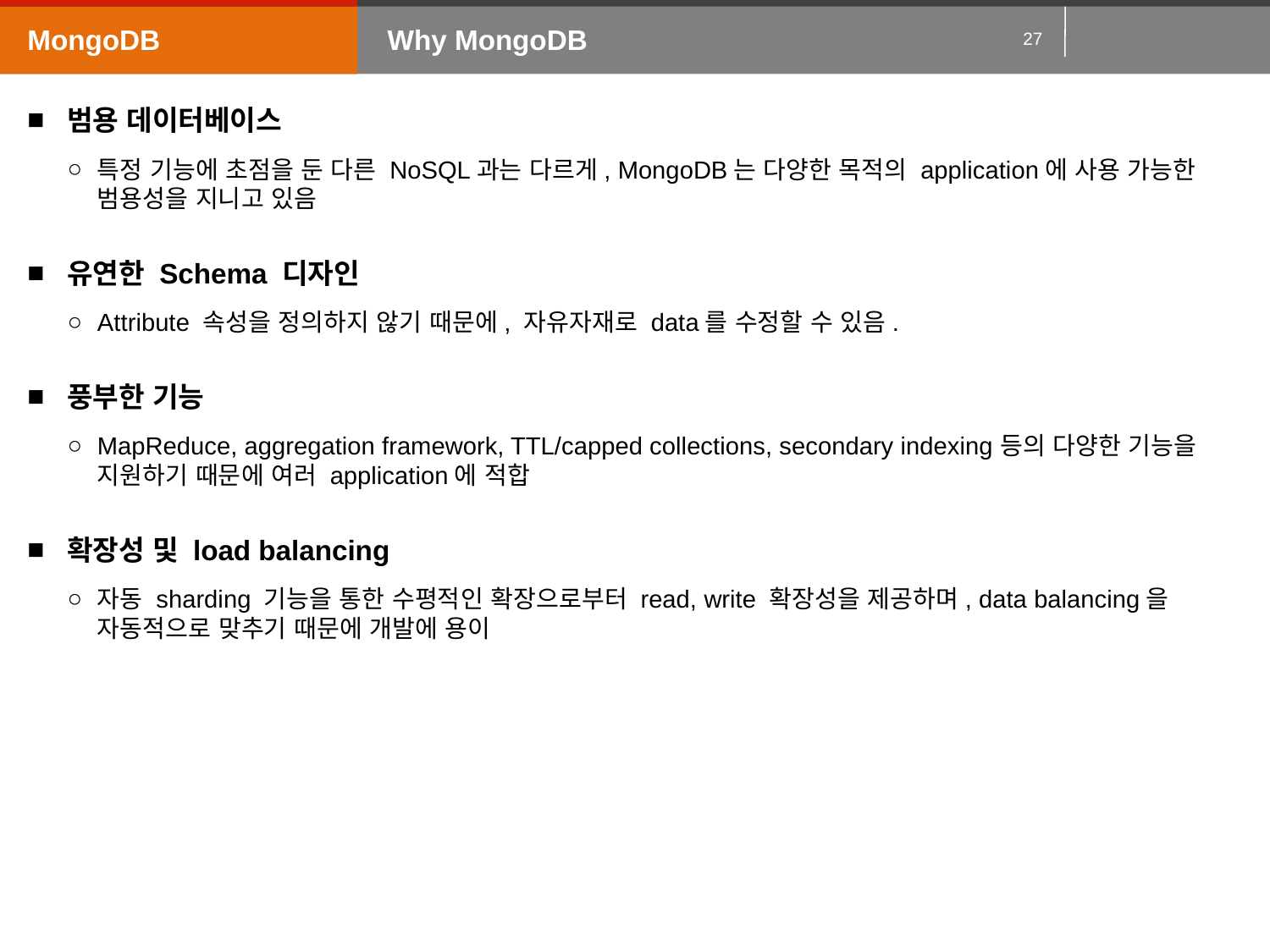

MongoDB
Why MongoDB
범용 데이터베이스
특정 기능에 초점을 둔 다른 NoSQL과는 다르게, MongoDB는 다양한 목적의 application에 사용 가능한 범용성을 지니고 있음

유연한 Schema 디자인
Attribute 속성을 정의하지 않기 때문에, 자유자재로 data를 수정할 수 있음.

풍부한 기능
MapReduce, aggregation framework, TTL/capped collections, secondary indexing등의 다양한 기능을 지원하기 때문에 여러 application에 적합

확장성 및 load balancing
자동 sharding 기능을 통한 수평적인 확장으로부터 read, write 확장성을 제공하며, data balancing을 자동적으로 맞추기 때문에 개발에 용이